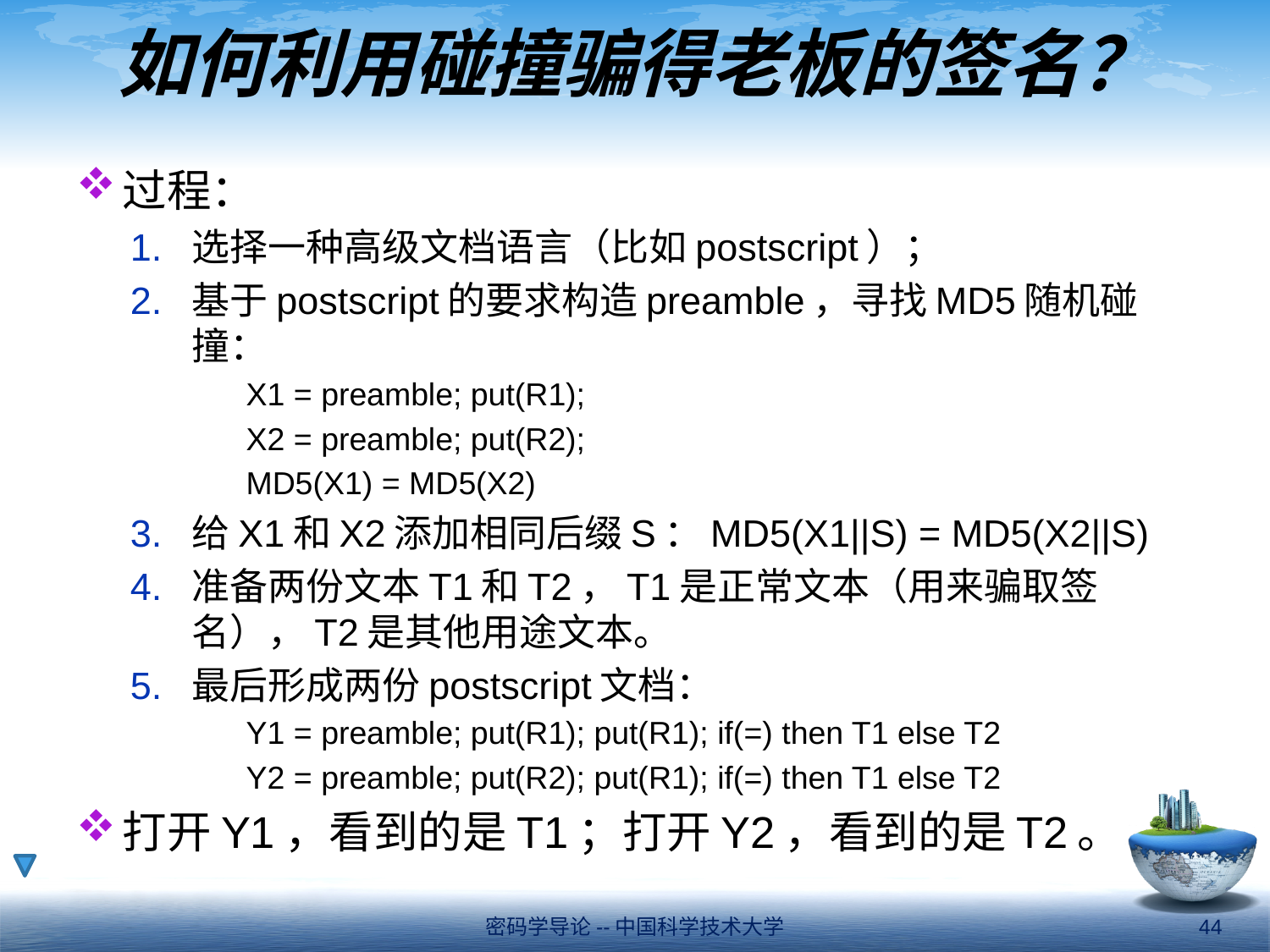

# 如何利用碰撞骗得老板的签名？
过程：
选择一种高级文档语言（比如postscript）；
基于postscript的要求构造preamble，寻找MD5随机碰撞：
	X1 = preamble; put(R1);
	X2 = preamble; put(R2);
	MD5(X1) = MD5(X2)
给X1和X2添加相同后缀S：MD5(X1||S) = MD5(X2||S)
准备两份文本T1和T2，T1是正常文本（用来骗取签名），T2是其他用途文本。
最后形成两份postscript文档：
	Y1 = preamble; put(R1); put(R1); if(=) then T1 else T2
	Y2 = preamble; put(R2); put(R1); if(=) then T1 else T2
打开Y1，看到的是T1；打开Y2，看到的是T2。

密码学导论--中国科学技术大学
44